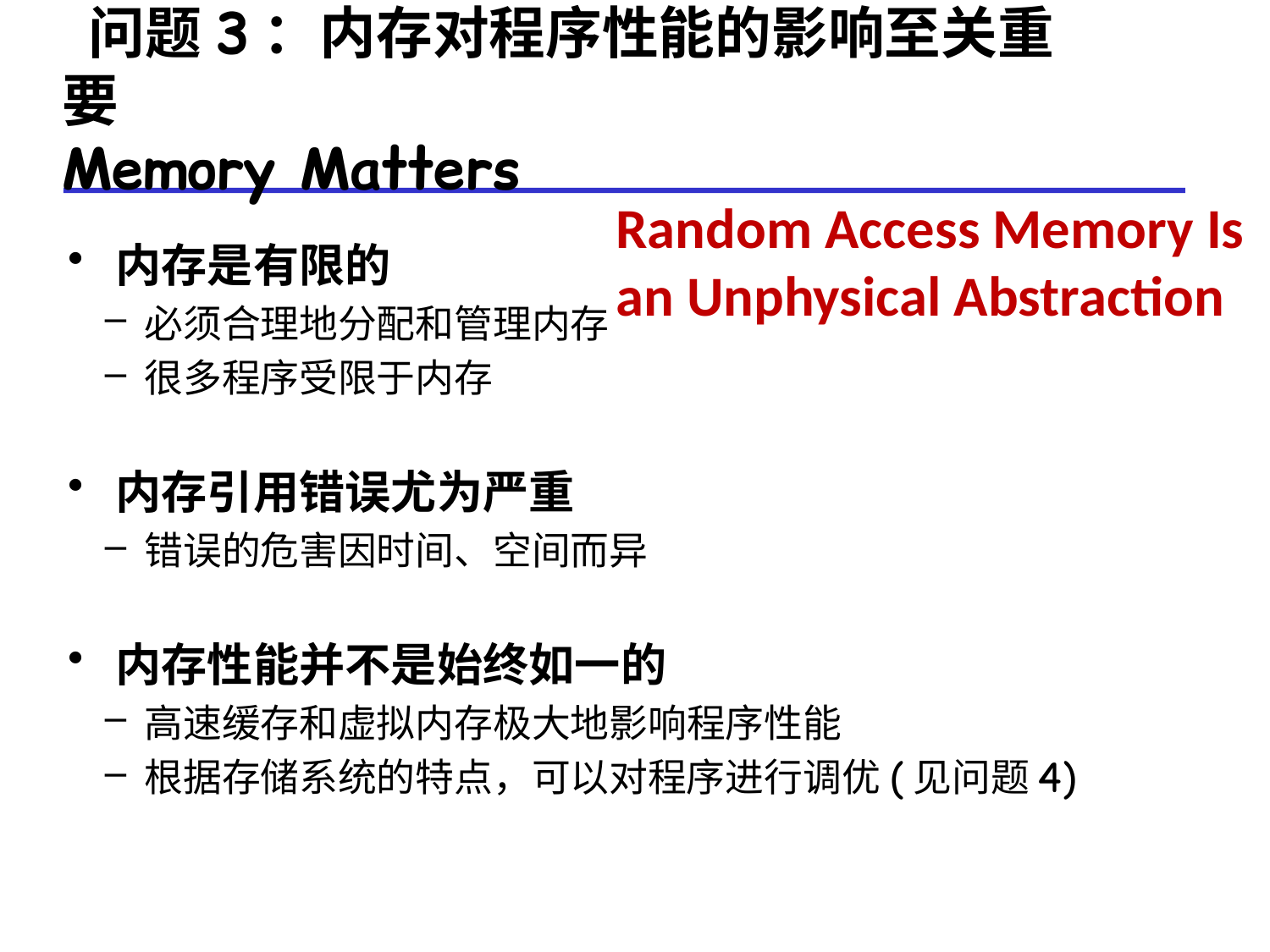

# 问题3：内存对程序性能的影响至关重要 Memory Matters
Random Access Memory Is an Unphysical Abstraction
内存是有限的
必须合理地分配和管理内存
很多程序受限于内存

内存引用错误尤为严重
错误的危害因时间、空间而异

内存性能并不是始终如一的
高速缓存和虚拟内存极大地影响程序性能
根据存储系统的特点，可以对程序进行调优(见问题4)